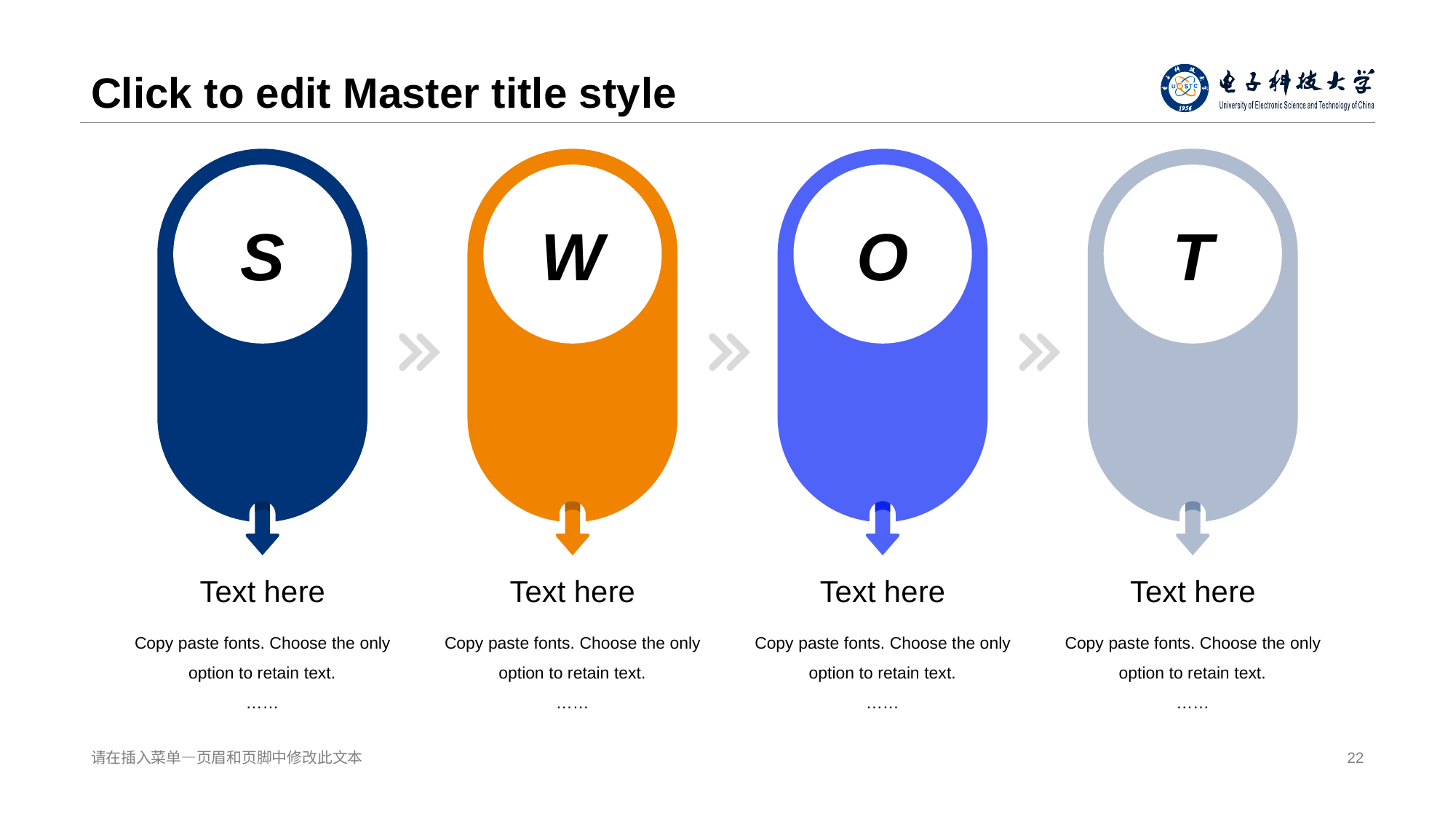

# Click to edit Master title sty le

S
W
O
T

Text he re
Text he re
Text he re
Text he re
Copy paste fonts. Choose the only option to retain text.
……
Copy paste fonts. Choose the only option to retain text.
……
Copy paste fonts. Choose the only option to retain text.
……
Copy paste fonts. Choose the only option to retain text.
……
请在插入菜单—页眉和页脚中修改此 文本
22